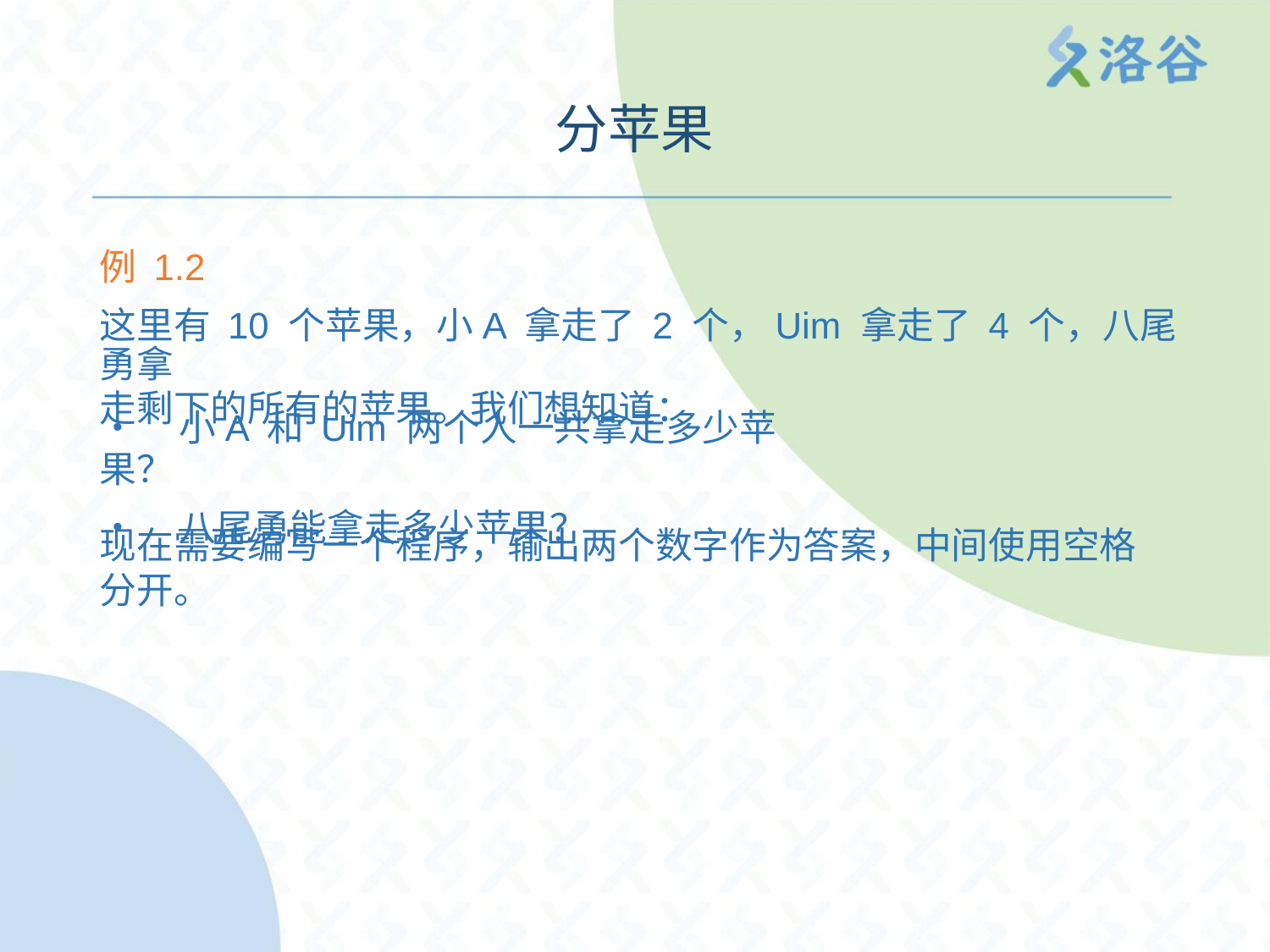

分苹果
例 1.2
这里有 10 个苹果，小A 拿走了 2 个，Uim 拿走了 4 个，八尾勇拿
走剩下的所有的苹果。我们想知道：
• 小A 和 Uim 两个人一共拿走多少苹果？
• 八尾勇能拿走多少苹果？
现在需要编写一个程序，输出两个数字作为答案，中间使用空格
分开。